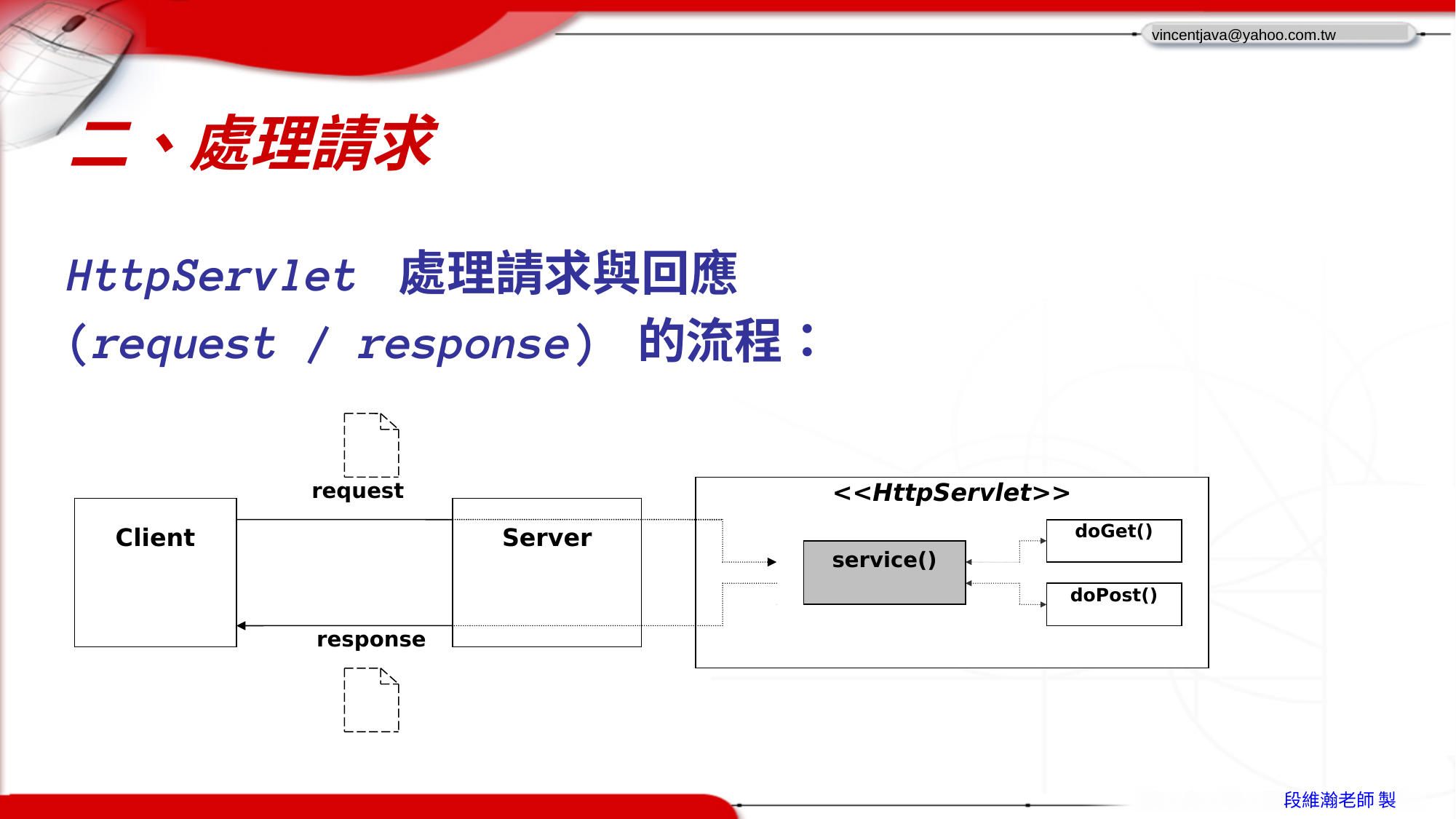

# 二、處理請求
HttpServlet 處理請求與回應
(request / response) 的流程：

request
<<HttpServlet>>

Client

Server

doGet()
service()

doPost()

response